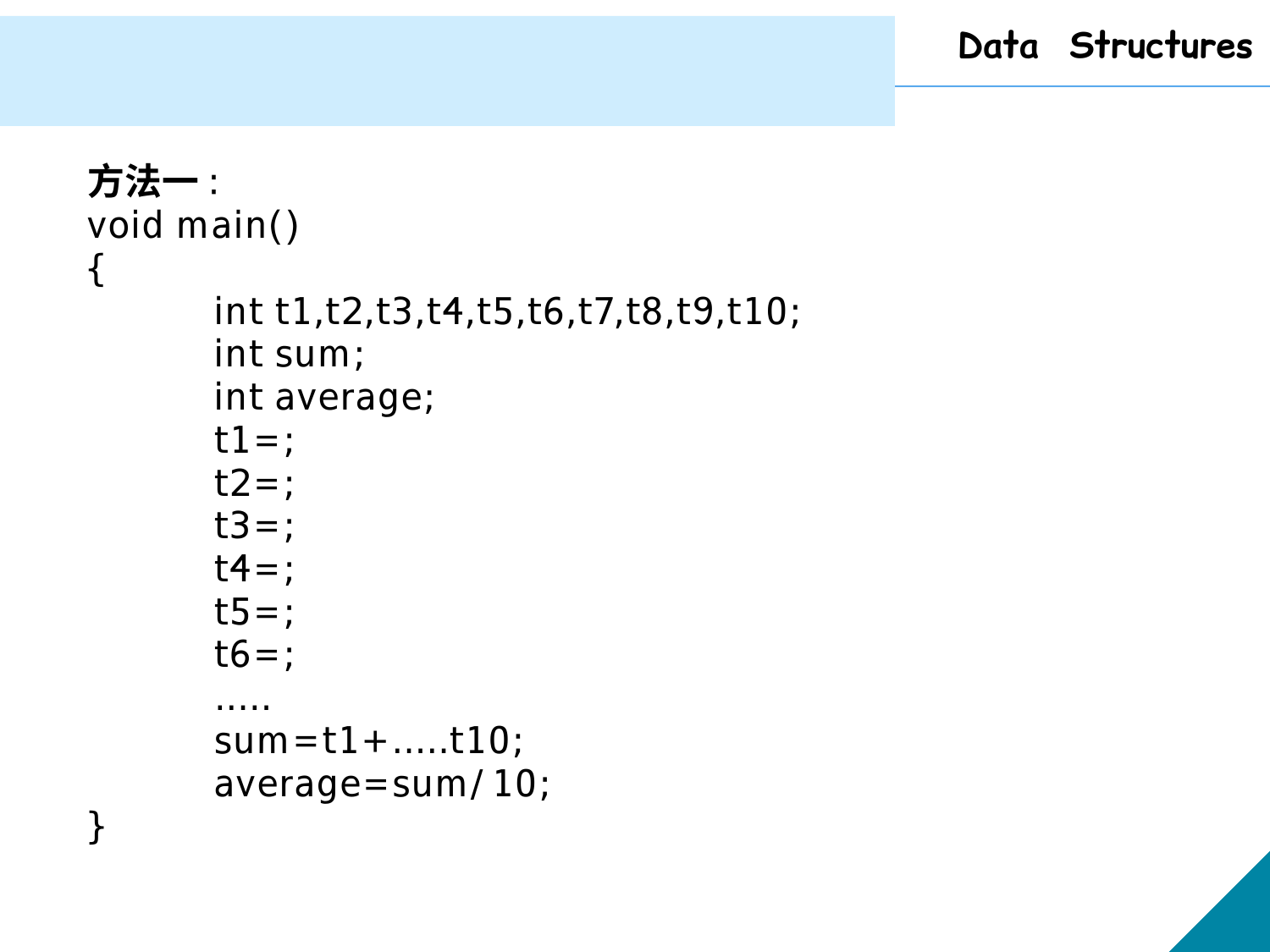

方法一:
void main()
{
	int t1,t2,t3,t4,t5,t6,t7,t8,t9,t10;
	int sum;
	int average;
	t1=;
	t2=;
	t3=;
	t4=;
	t5=;
	t6=;
	.....
	sum=t1+.....t10;
	average=sum/10;
}